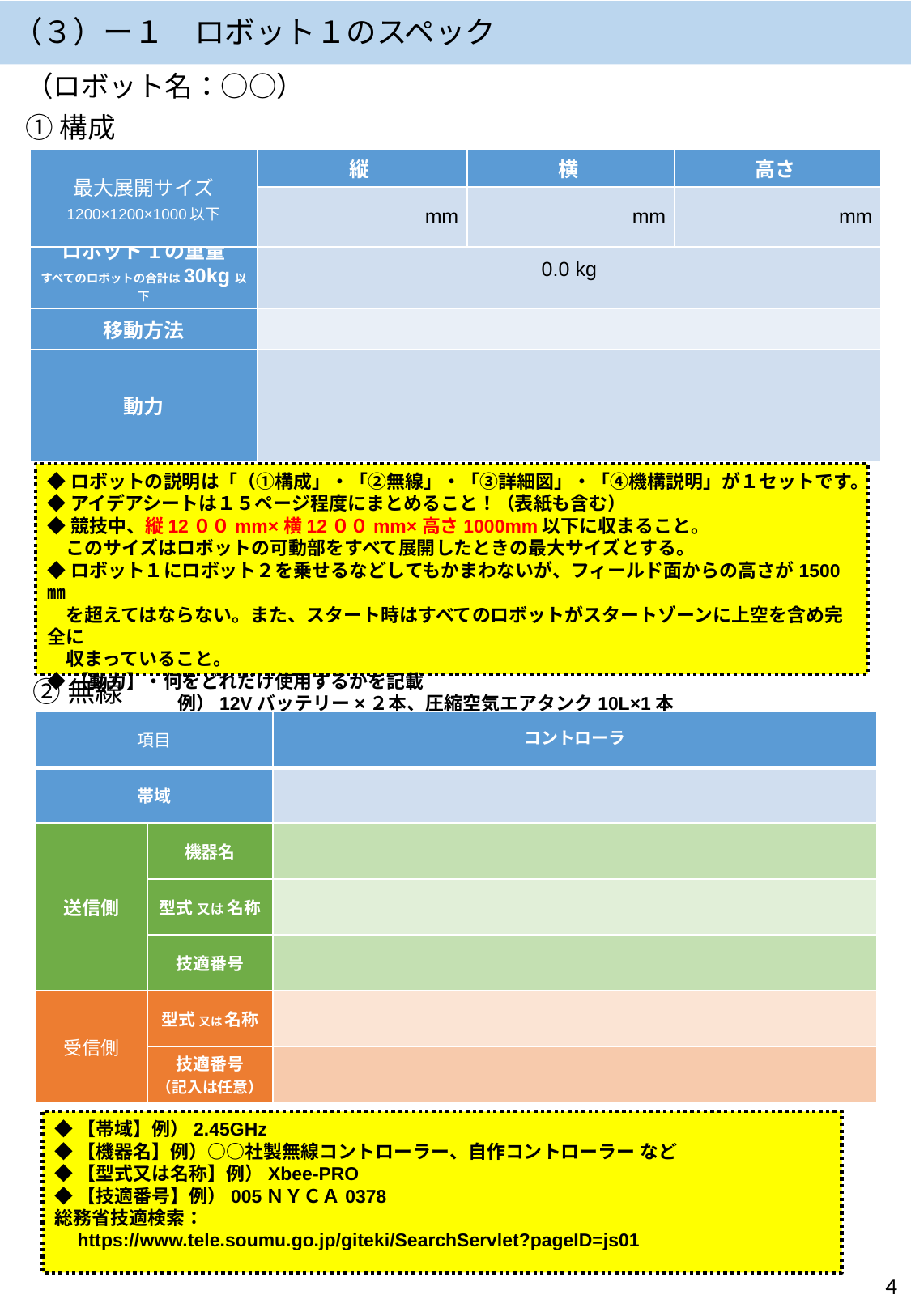

（３）ー１　ロボット１のスペック
（ロボット名：○○）
# ①構成
| 最大展開サイズ 1200×1200×1000以下 | 縦 | 横 | 高さ |
| --- | --- | --- | --- |
|  | mm | mm | mm |
| ロボット1の重量 すべてのロボットの合計は30kg以下 | 0.0 kg |
| --- | --- |
| 移動方法 |  |
| 動力 |  |
◆ロボットの説明は「（①構成」・「②無線」・「③詳細図」・「④機構説明」が１セットです。
◆アイデアシートは１５ページ程度にまとめること！（表紙も含む）
◆競技中、縦12００mm×横12００mm×高さ1000mm以下に収まること。
　このサイズはロボットの可動部をすべて展開したときの最大サイズとする。
◆ロボット１にロボット２を乗せるなどしてもかまわないが、フィールド面からの高さが1500㎜
　を超えてはならない。また、スタート時はすべてのロボットがスタートゾーンに上空を含め完全に
　収まっていること。
◆【動力】・何をどれだけ使用するかを記載
　　　　　　　例）12Vバッテリー×２本、圧縮空気エアタンク10L×1本

②無線
| 項目 |  | コントローラ |
| --- | --- | --- |
| 帯域 |  |  |
| 送信側 | 機器名 |  |
|  | 型式 又は 名称 |  |
|  | 技適番号 |  |
| 受信側 | 型式 又は 名称 |  |
|  | 技適番号 （記入は任意） |  |
◆【帯域】例）2.45GHz
◆【機器名】例）○○社製無線コントローラー、自作コントローラー など
◆【型式又は名称】例）Xbee-PRO
◆【技適番号】例）005ＮＹＣＡ0378
総務省技適検索：
　https://www.tele.soumu.go.jp/giteki/SearchServlet?pageID=js01

4